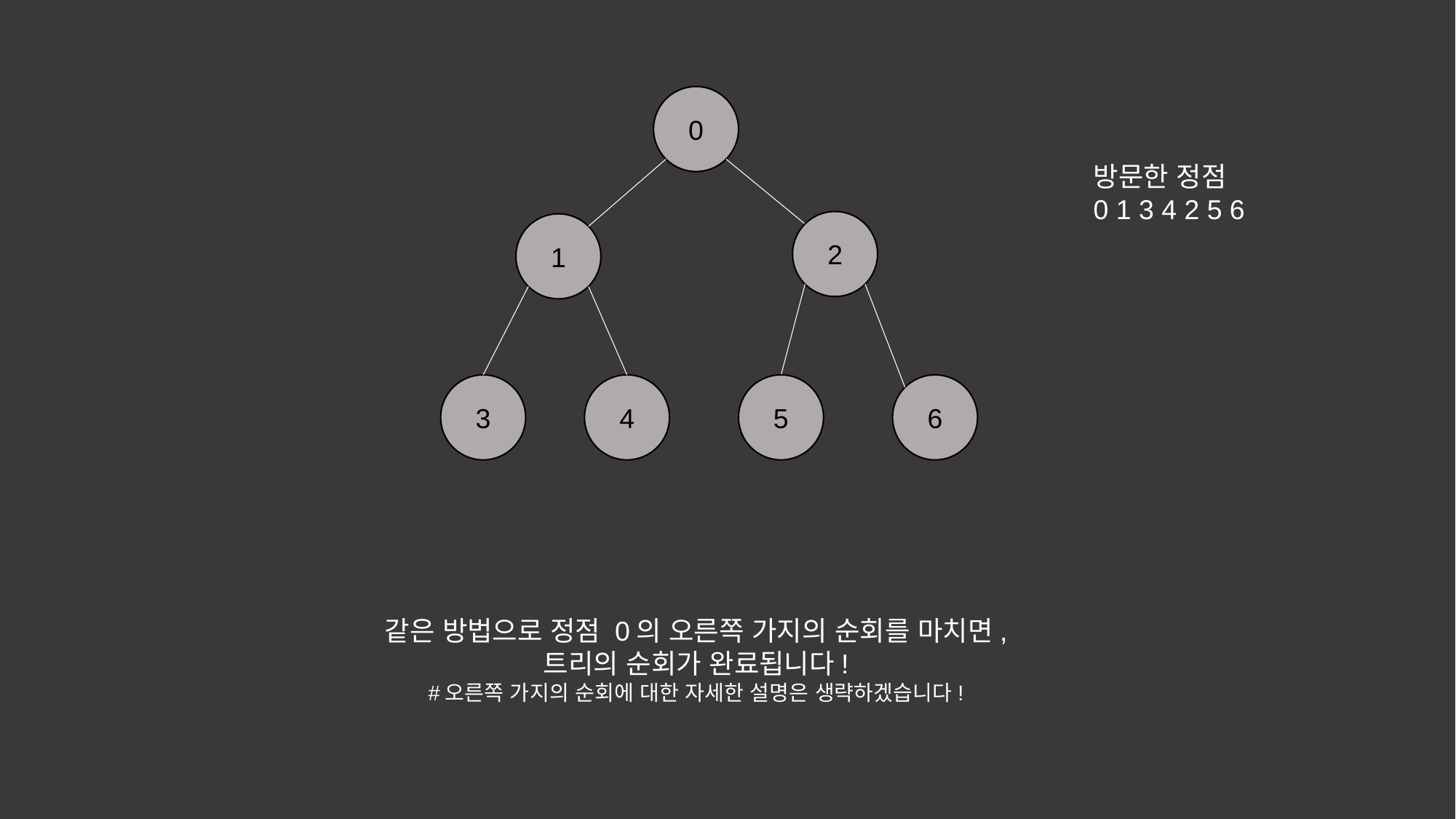

0
방문한 정점
0 1 3 4 2 5 6

2
1
3
4
5
6
같은 방법으로 정점 0의 오른쪽 가지의 순회를 마치면,
트리의 순회가 완료됩니다!
#오른쪽 가지의 순회에 대한 자세한 설명은 생략하겠습니다!